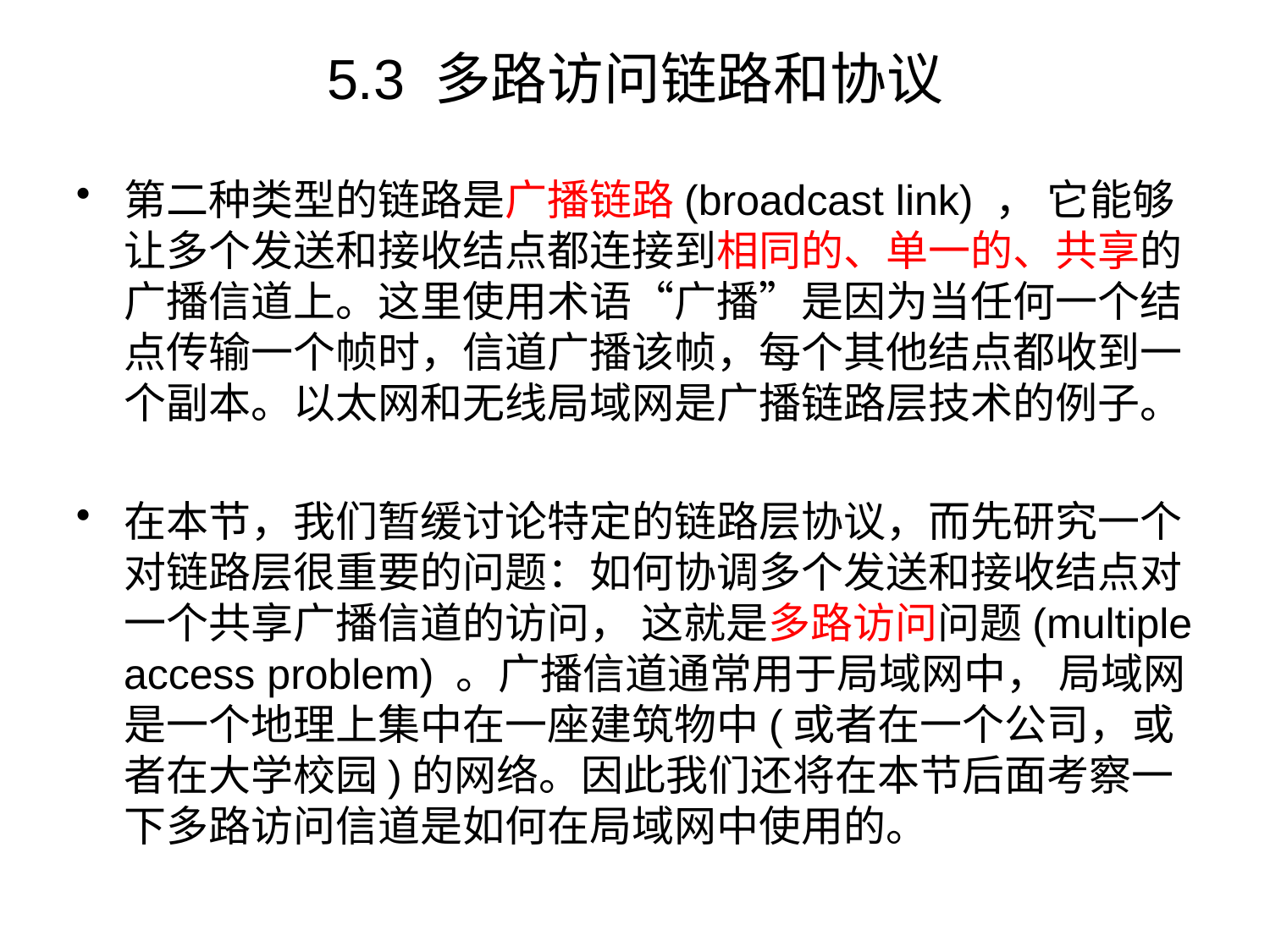

# 5.3 多路访问链路和协议
第二种类型的链路是广播链路(broadcast link) ， 它能够让多个发送和接收结点都连接到相同的、单一的、共享的广播信道上。这里使用术语“广播”是因为当任何一个结点传输一个帧时，信道广播该帧，每个其他结点都收到一个副本。以太网和无线局域网是广播链路层技术的例子。

在本节，我们暂缓讨论特定的链路层协议，而先研究一个对链路层很重要的问题：如何协调多个发送和接收结点对一个共享广播信道的访问， 这就是多路访问问题(multiple access problem) 。广播信道通常用于局域网中， 局域网是一个地理上集中在一座建筑物中(或者在一个公司，或者在大学校园)的网络。因此我们还将在本节后面考察一下多路访问信道是如何在局域网中使用的。